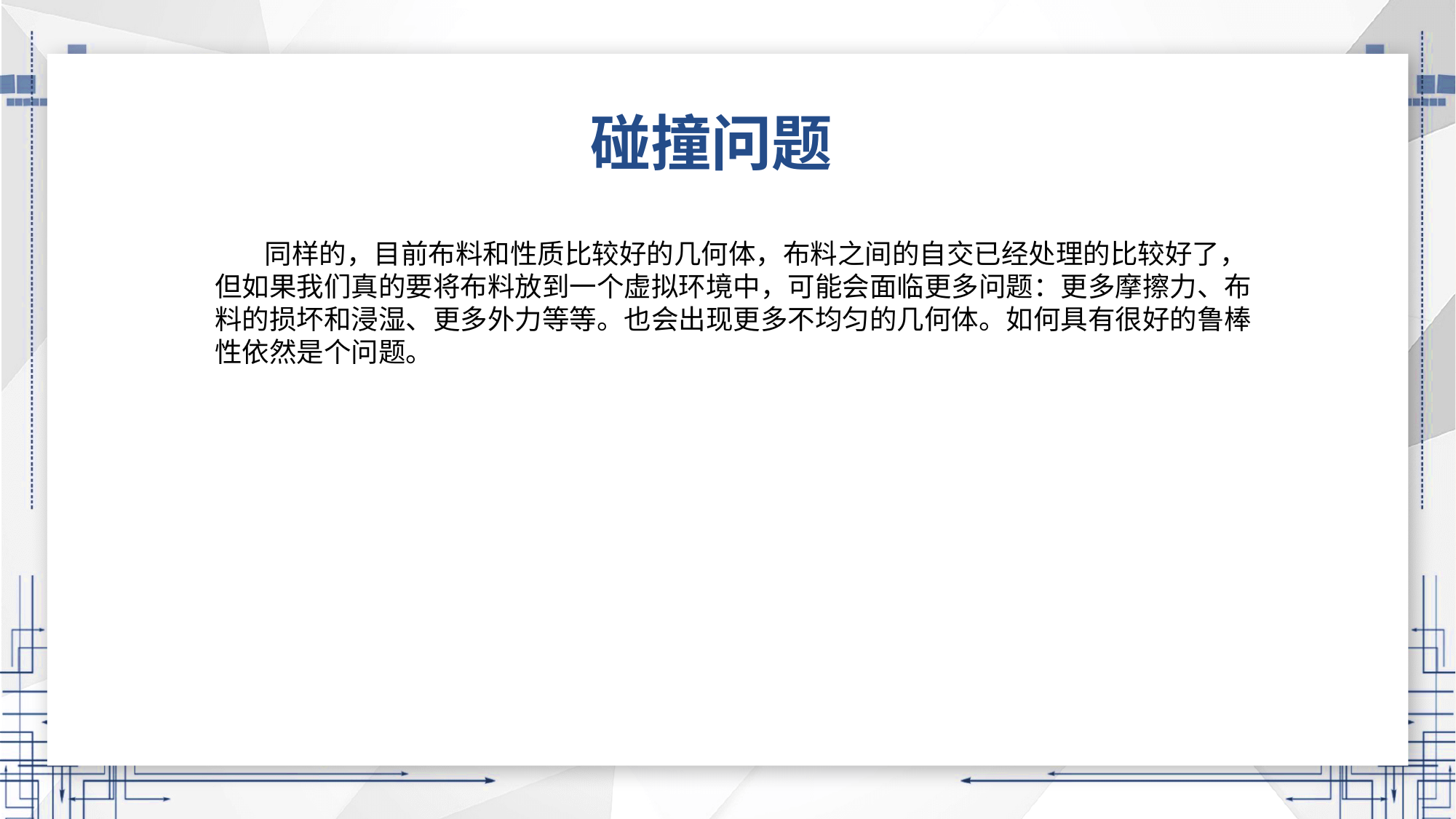

碰撞问题
       同样的，目前布料和性质比较好的几何体，布料之间的自交已经处理的比较好了，但如果我们真的要将布料放到一个虚拟环境中，可能会面临更多问题：更多摩擦力、布料的损坏和浸湿、更多外力等等。也会出现更多不均匀的几何体。如何具有很好的鲁棒性依然是个问题。